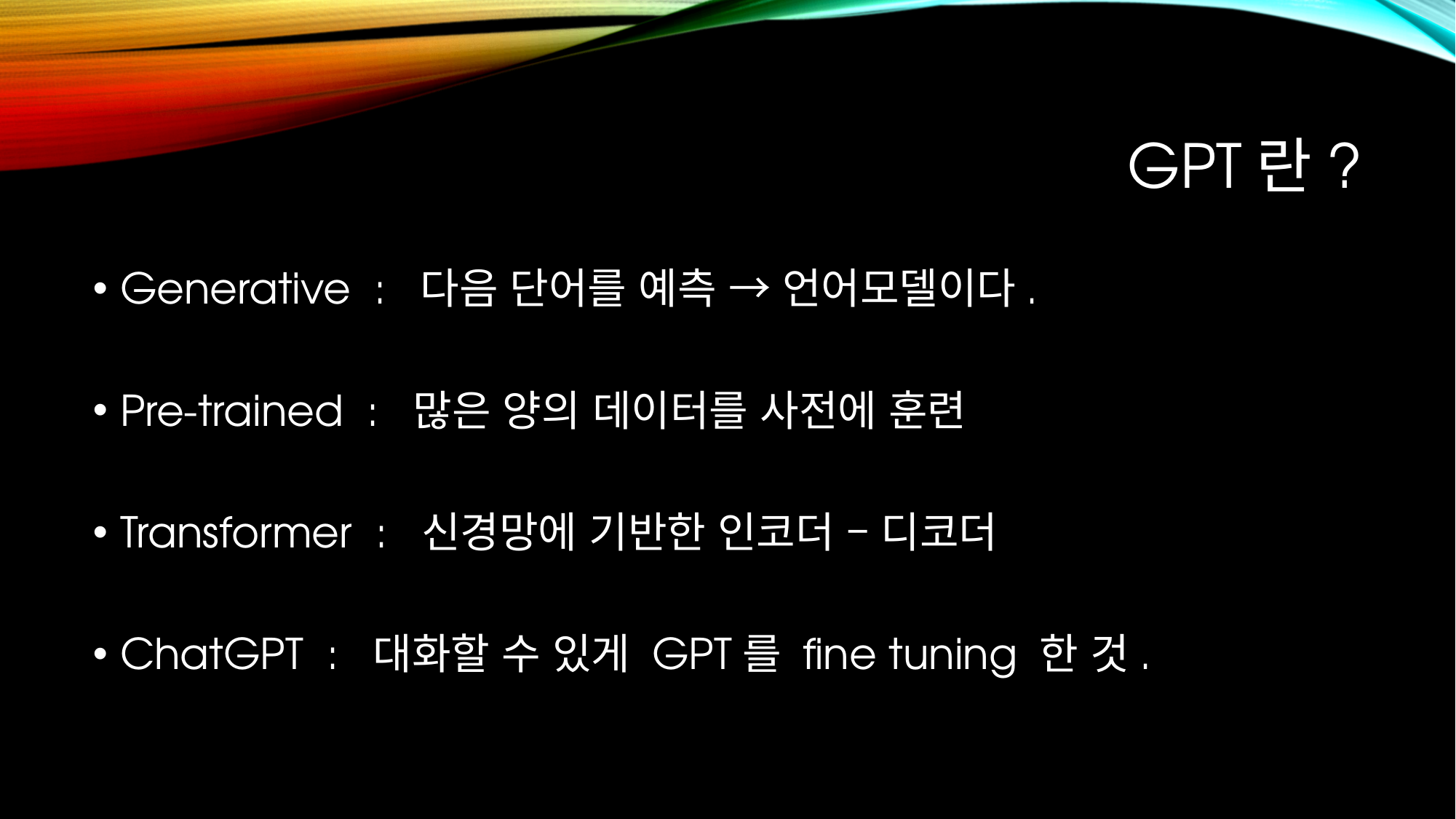

# GPT란?
Generative  :  다음 단어를 예측 → 언어모델이다.

Pre-trained  :  많은 양의 데이터를 사전에 훈련

Transformer  :  신경망에 기반한 인코더 – 디코더

ChatGPT  :  대화할 수 있게 GPT를 fine tuning 한 것.